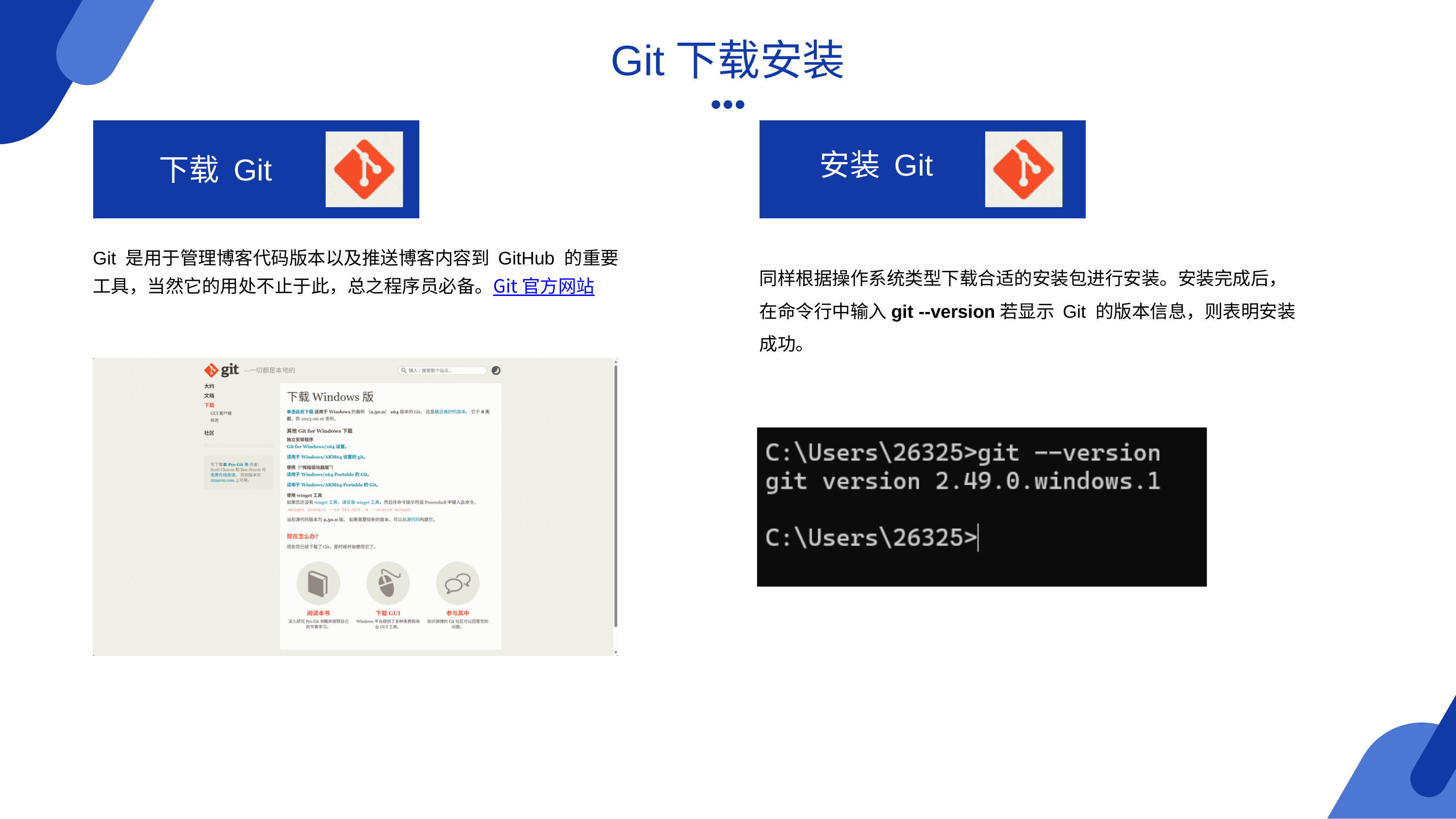

Git下载安装

安装 Git
下载 Git
Git 是用于管理博客代码版本以及推送博客内容到 GitHub 的重要工具，当然它的用处不止于此，总之程序员必备。Git 官方网站

同样根据操作系统类型下载合适的安装包进行安装。安装完成后，在命令行中输入git --version若显示 Git 的版本信息，则表明安装成功。